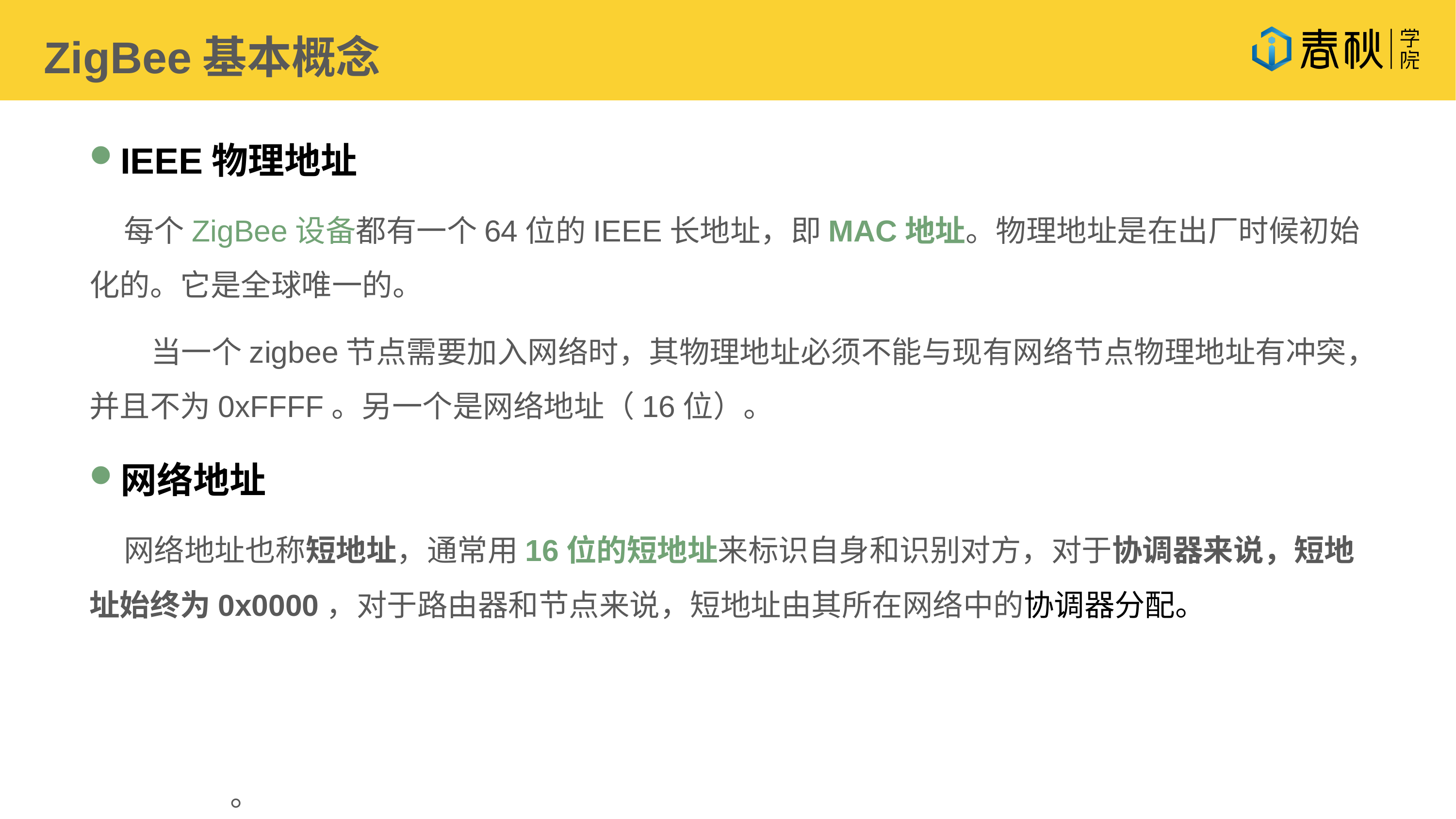

ZigBee基本概念
IEEE物理地址
    每个ZigBee设备都有一个64位的IEEE长地址，即MAC地址。物理地址是在出厂时候初始化的。它是全球唯一的。
        当一个zigbee节点需要加入网络时，其物理地址必须不能与现有网络节点物理地址有冲突，并且不为0xFFFF。另一个是网络地址（16位）。
网络地址
    网络地址也称短地址，通常用16位的短地址来标识自身和识别对方，对于协调器来说，短地址始终为0x0000，对于路由器和节点来说，短地址由其所在网络中的协调器分配。

    。